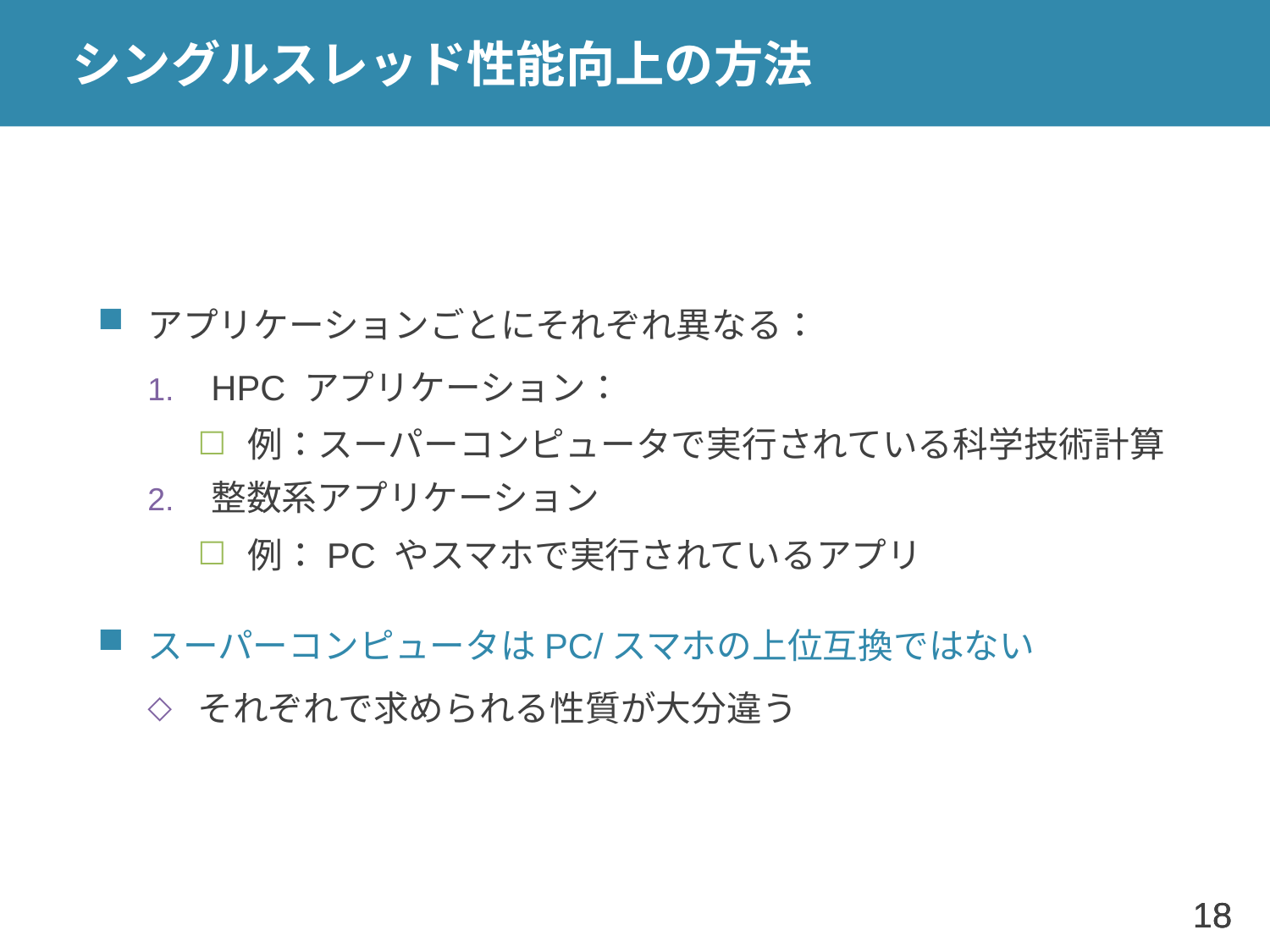

# シングルスレッド性能向上の方法
アプリケーションごとにそれぞれ異なる：
HPC アプリケーション：
例：スーパーコンピュータで実行されている科学技術計算
整数系アプリケーション
例：PC やスマホで実行されているアプリ
スーパーコンピュータはPC/スマホの上位互換ではない
それぞれで求められる性質が大分違う